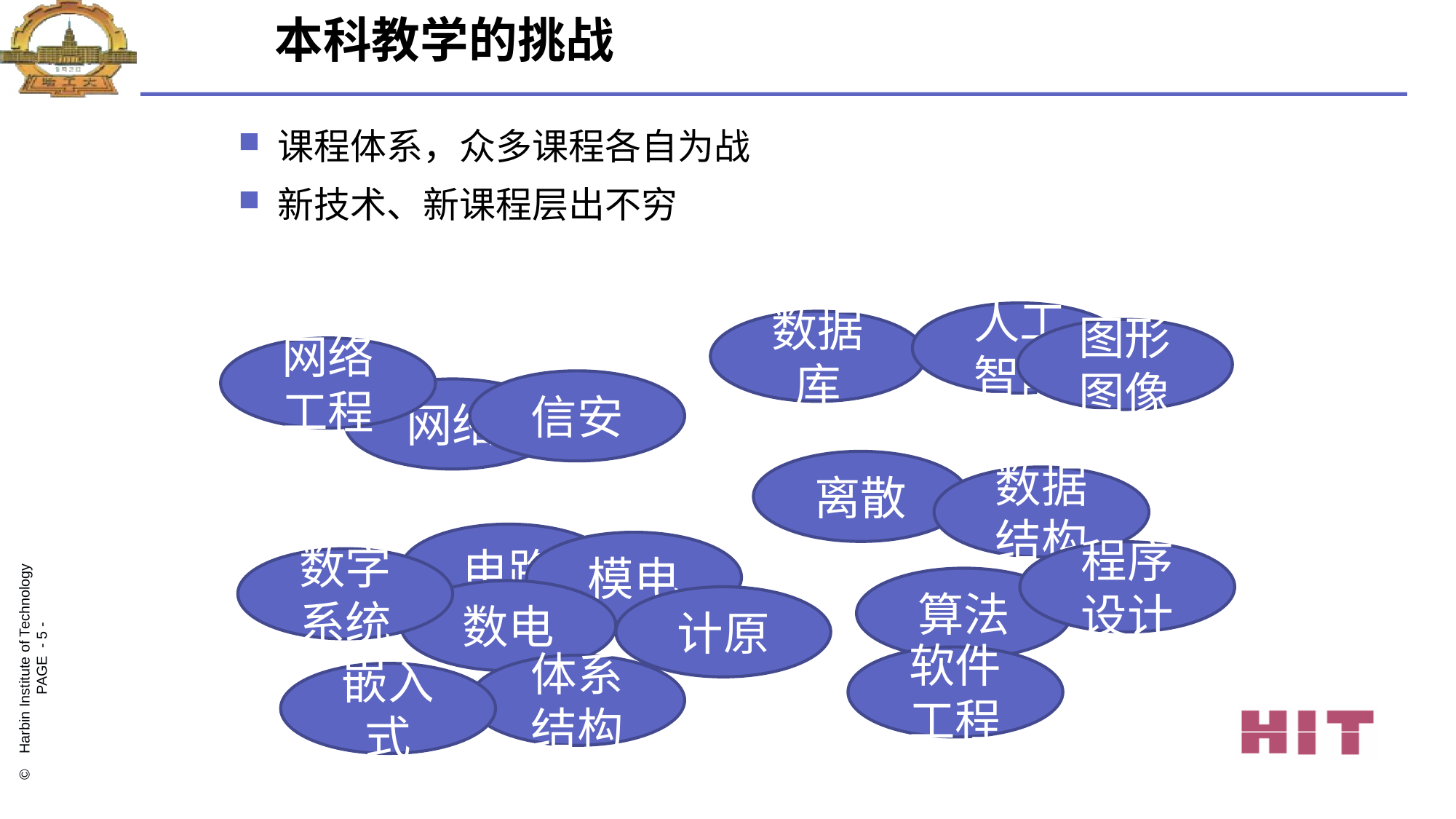

# 本科教学的挑战
课程体系，众多课程各自为战
新技术、新课程层出不穷
人工智能
数据库
图形图像
网络工程
信安
网络
离散
数据结构
电路
模电
程序设计
数字系统
算法
数电
计原
软件工程
体系结构
嵌入式